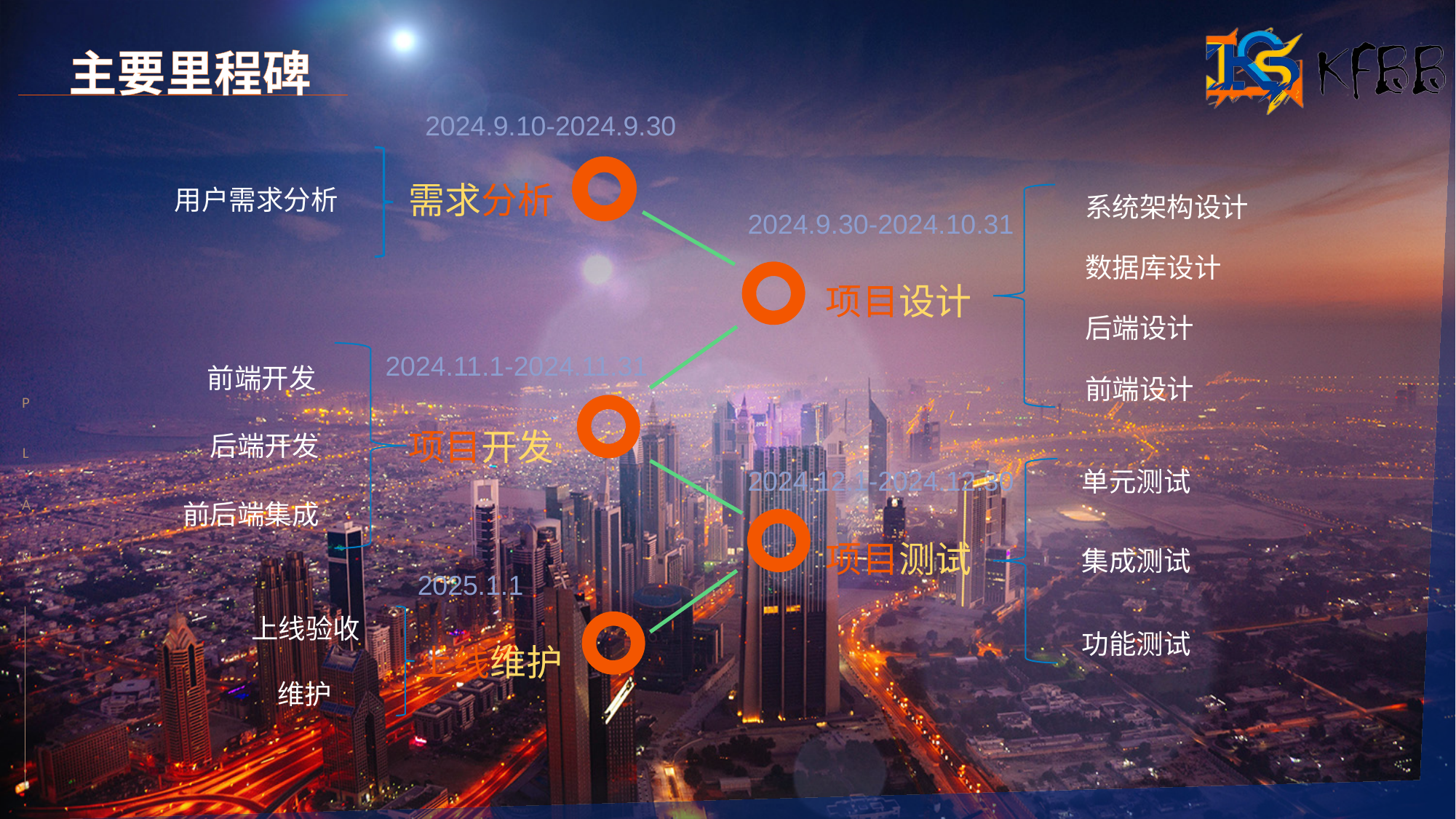

主要里程碑
2024.9.10-2024.9.30

需求分析

用户需求分析

系统架构设计
2024.9.30-2024.10.31
数据库设计
项目设计
后端设计

2024.11.1-2024.11.31
前端开发
前端设计
P
 L
A
N
项目开发
后端开发
2024.12.1-2024.12.30

单元测试
前后端集成

项目测试
集成测试
2025.1.1
上线验收

功能测试
上线维护
维护